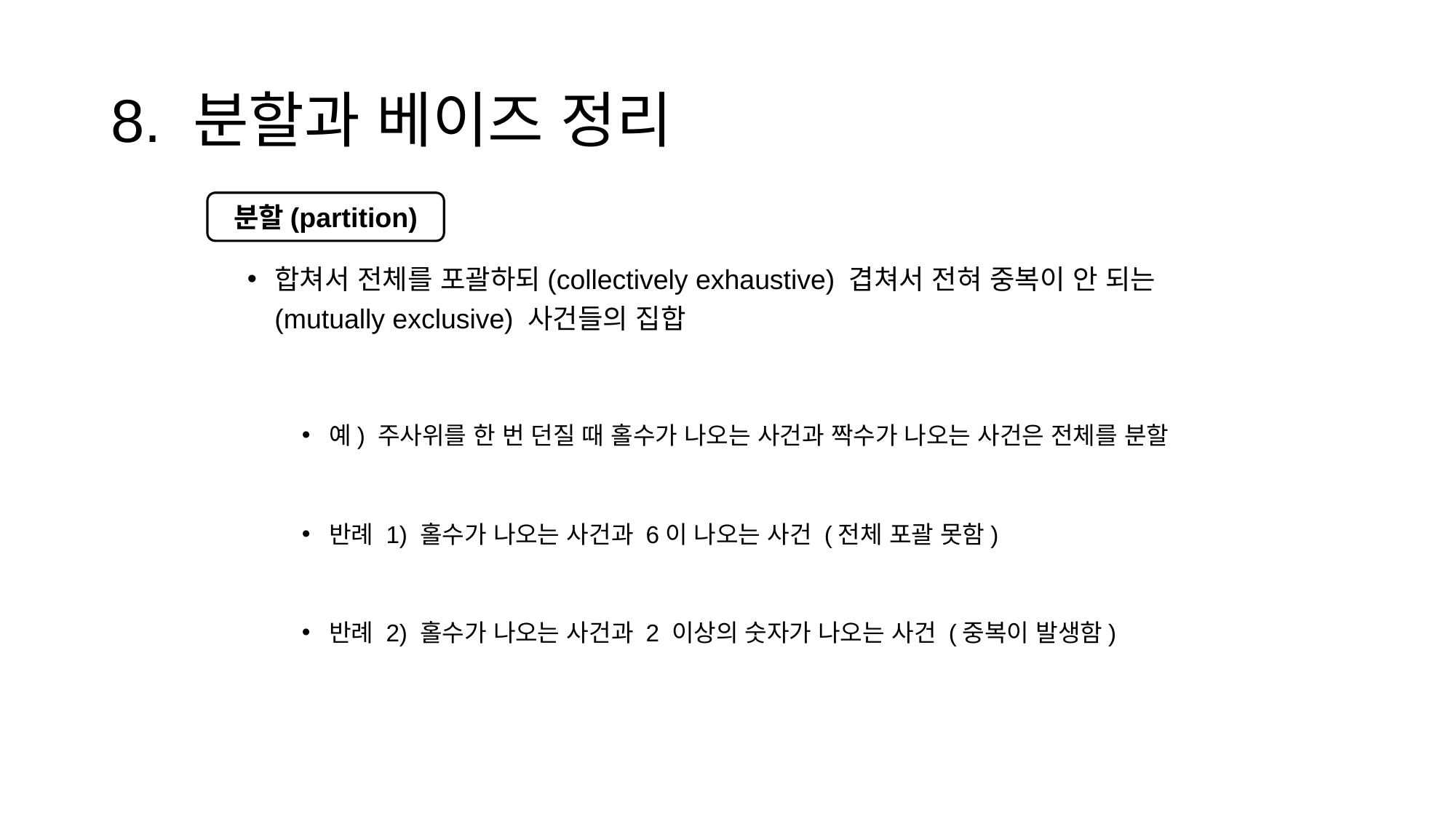

# 8. 분할과 베이즈 정리

합쳐서 전체를 포괄하되(collectively exhaustive) 겹쳐서 전혀 중복이 안 되는(mutually exclusive) 사건들의 집합

예) 주사위를 한 번 던질 때 홀수가 나오는 사건과 짝수가 나오는 사건은 전체를 분할

반례 1) 홀수가 나오는 사건과 6이 나오는 사건 (전체 포괄 못함)

반례 2) 홀수가 나오는 사건과 2 이상의 숫자가 나오는 사건 (중복이 발생함)

분할(partition)